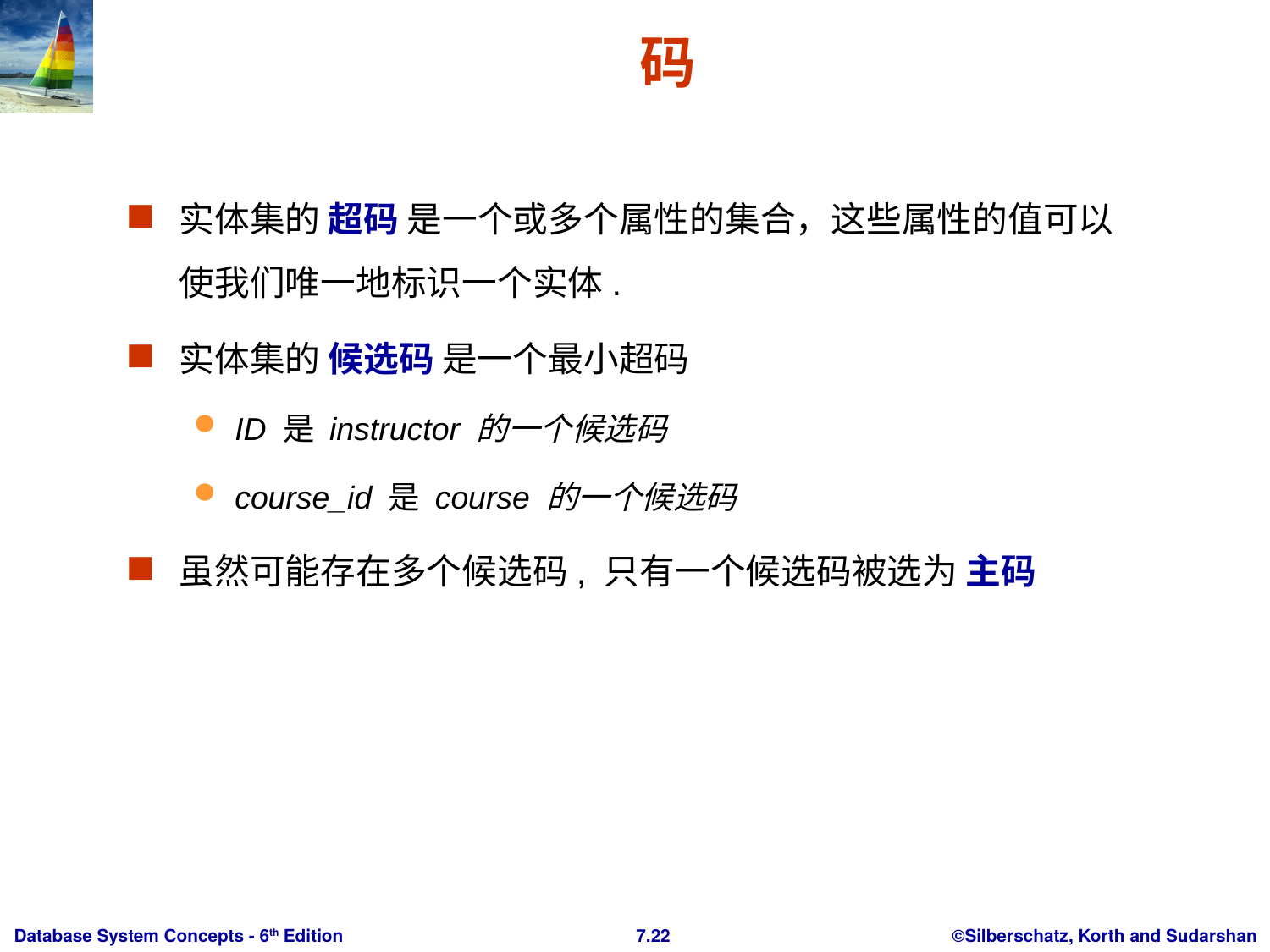

# 码
实体集的 超码 是一个或多个属性的集合，这些属性的值可以使我们唯一地标识一个实体.
实体集的 候选码 是一个最小超码
ID 是 instructor 的一个候选码
course_id 是 course 的一个候选码
虽然可能存在多个候选码, 只有一个候选码被选为 主码